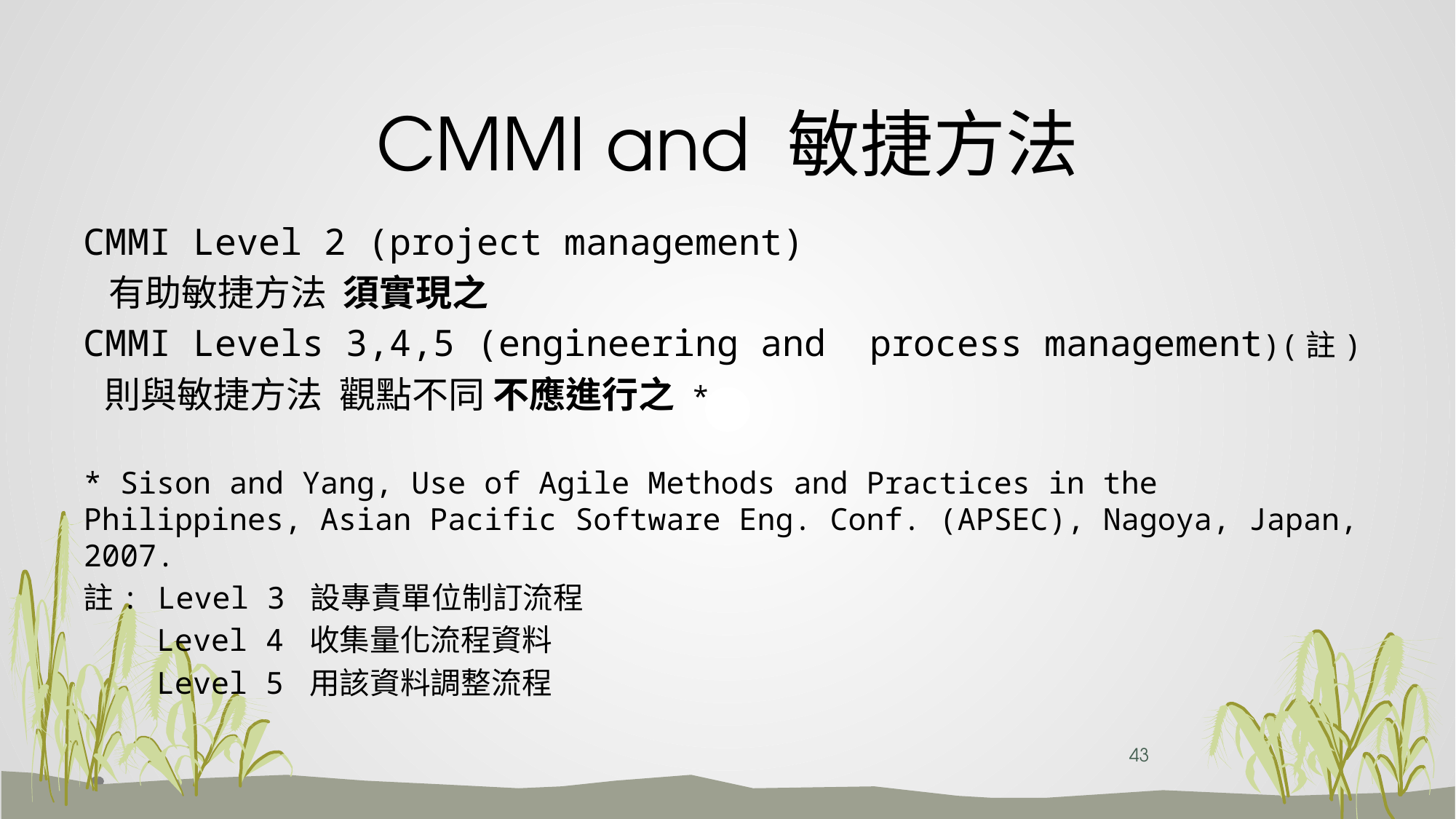

# CMMI and 敏捷方法
CMMI Level 2 (project management)
  有助敏捷方法  須實現之
CMMI Levels 3,4,5 (engineering and  process management)(註)
  則與敏捷方法  觀點不同 不應進行之 *

* Sison and Yang, Use of Agile Methods and Practices in the Philippines, Asian Pacific Software Eng. Conf. (APSEC), Nagoya, Japan, 2007.
註: Level 3 設專責單位制訂流程
    Level 4 收集量化流程資料
    Level 5 用該資料調整流程

43